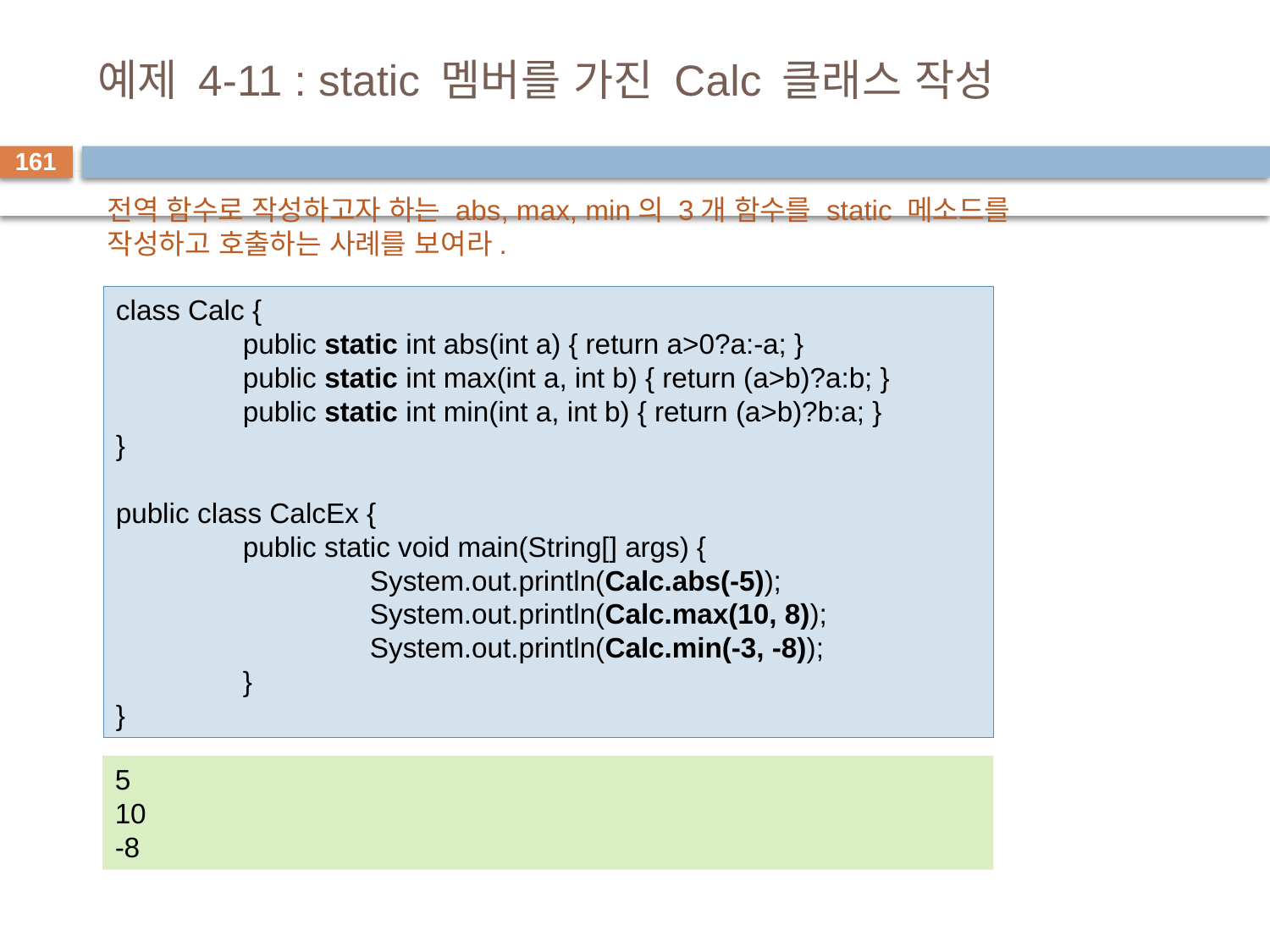

# 예제 4-11 : static 멤버를 가진 Calc 클래스 작성
161
전역 함수로 작성하고자 하는 abs, max, min의 3개 함수를 static 메소드를 작성하고 호출하는 사례를 보여라.
class Calc {
	public static int abs(int a) { return a>0?a:-a; }
	public static int max(int a, int b) { return (a>b)?a:b; }
	public static int min(int a, int b) { return (a>b)?b:a; }
}

public class CalcEx {
	public static void main(String[] args) {
		System.out.println(Calc.abs(-5));
		System.out.println(Calc.max(10, 8));
		System.out.println(Calc.min(-3, -8));
	}
}
5
10
-8